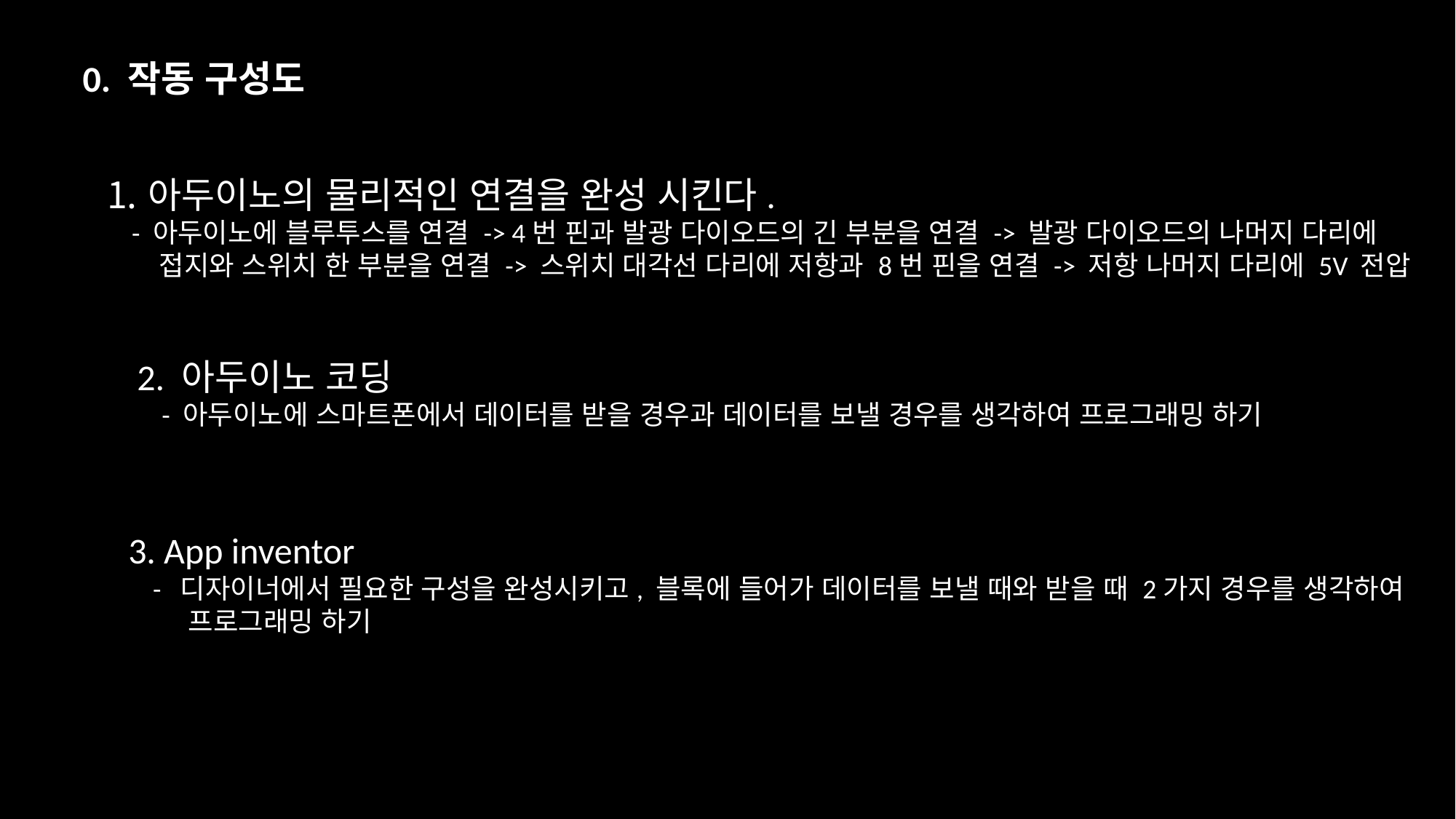

0. 작동 구성도
아두이노의 물리적인 연결을 완성 시킨다.
    - 아두이노에 블루투스를 연결 -> 4번 핀과 발광 다이오드의 긴 부분을 연결 -> 발광 다이오드의 나머지 다리에
      접지와 스위치 한 부분을 연결 -> 스위치 대각선 다리에 저항과 8번 핀을 연결 -> 저항 나머지 다리에 5V 전압
2. 아두이노 코딩
    - 아두이노에 스마트폰에서 데이터를 받을 경우과 데이터를 보낼 경우를 생각하여 프로그래밍 하기
3. App inventor
    -  디자이너에서 필요한 구성을 완성시키고, 블록에 들어가 데이터를 보낼 때와 받을 때 2가지 경우를 생각하여
       프로그래밍 하기